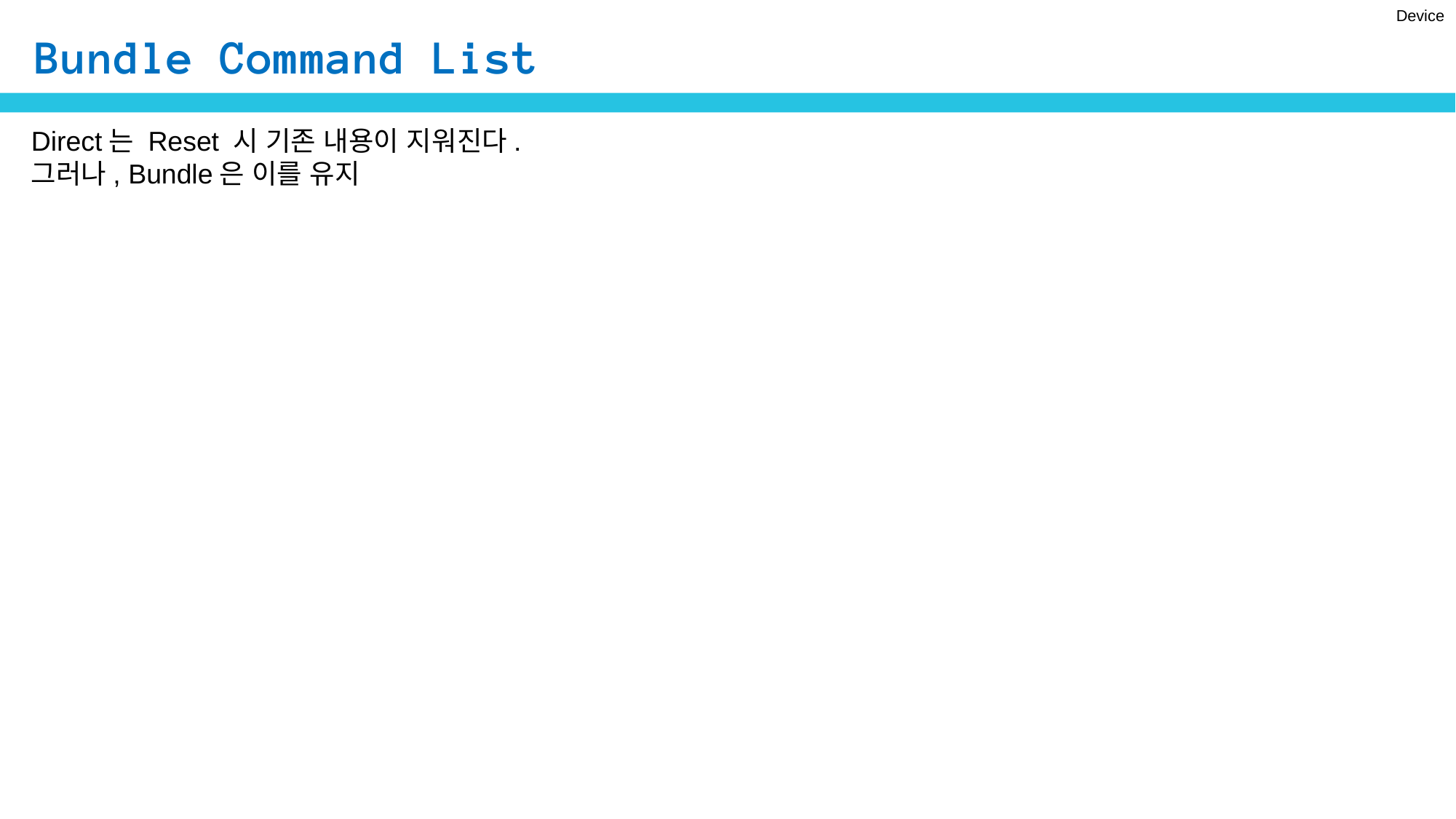

Device
Bundle Command List
Direct는 Reset 시 기존 내용이 지워진다.
그러나, Bundle은 이를 유지